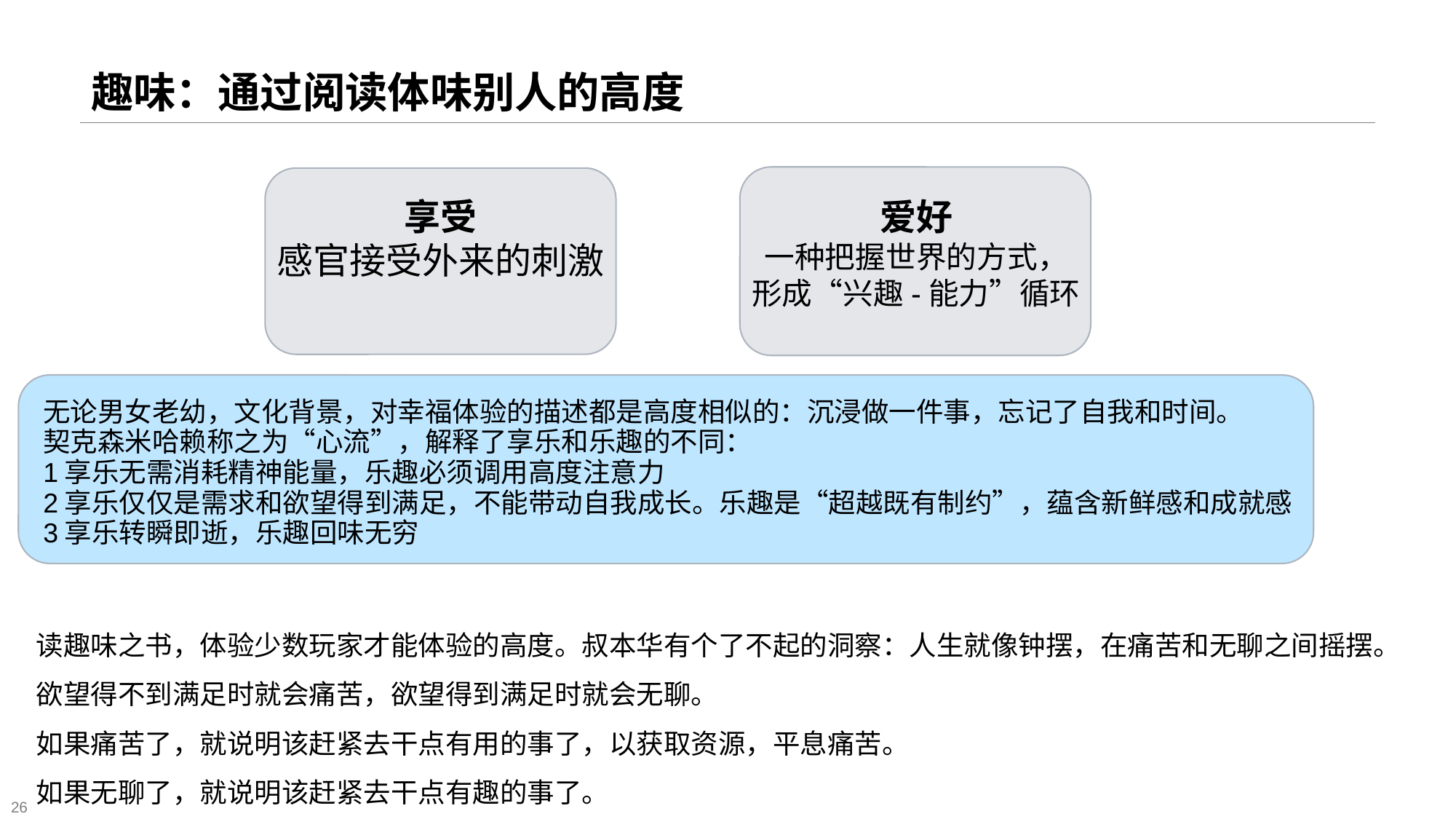

# 趣味：通过阅读体味别人的高度

爱好
一种把握世界的方式，形成“兴趣-能力”循环
享受
感官接受外来的刺激

无论男女老幼，文化背景，对幸福体验的描述都是高度相似的：沉浸做一件事，忘记了自我和时间。
契克森米哈赖称之为“心流”，解释了享乐和乐趣的不同：
1享乐无需消耗精神能量，乐趣必须调用高度注意力
2享乐仅仅是需求和欲望得到满足，不能带动自我成长。乐趣是“超越既有制约”，蕴含新鲜感和成就感
3享乐转瞬即逝，乐趣回味无穷
读趣味之书，体验少数玩家才能体验的高度。叔本华有个了不起的洞察：人生就像钟摆，在痛苦和无聊之间摇摆。
欲望得不到满足时就会痛苦，欲望得到满足时就会无聊。
如果痛苦了，就说明该赶紧去干点有用的事了，以获取资源，平息痛苦。
如果无聊了，就说明该赶紧去干点有趣的事了。